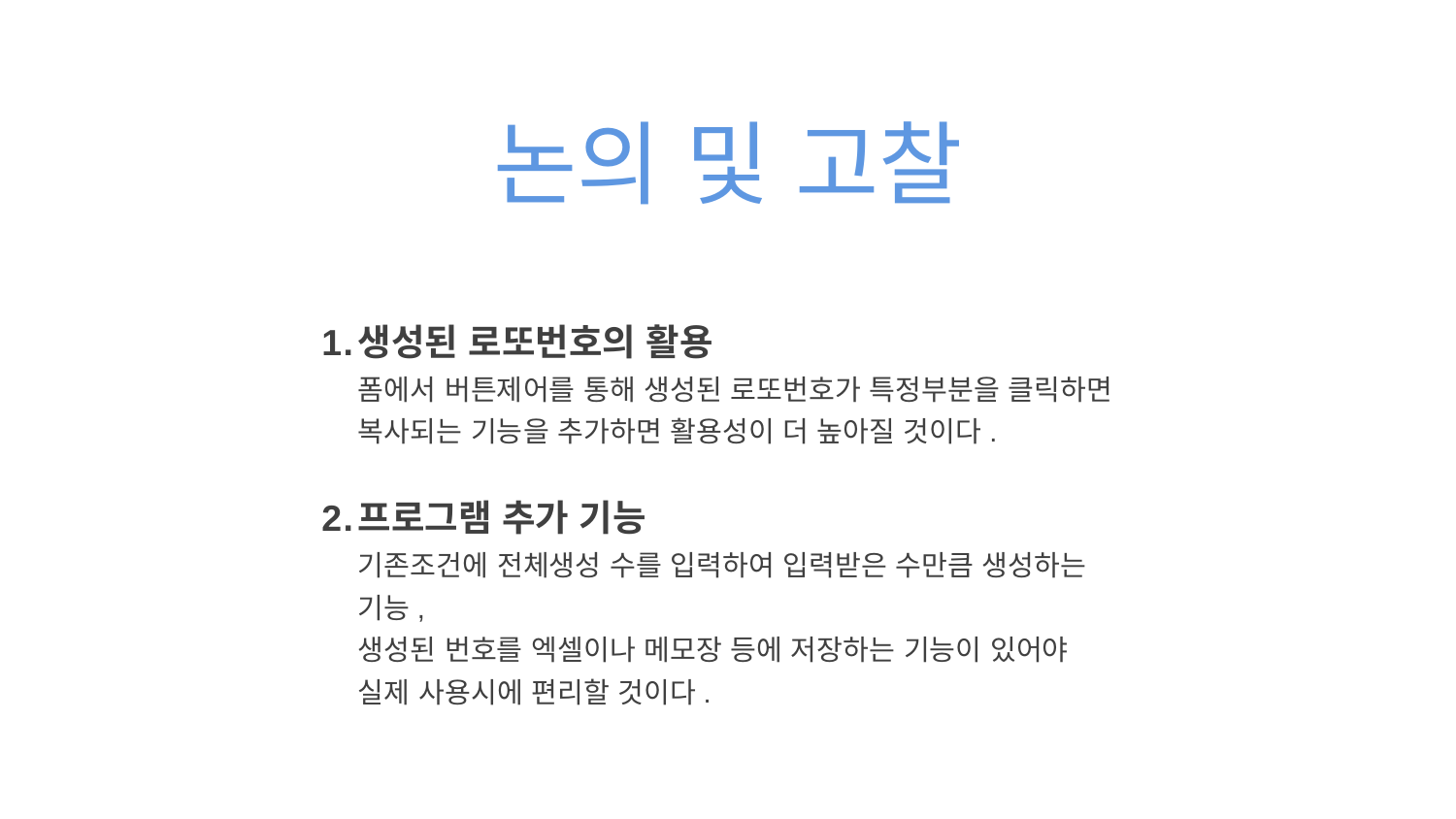

논의 및 고찰
생성된 로또번호의 활용
폼에서 버튼제어를 통해 생성된 로또번호가 특정부분을 클릭하면
복사되는 기능을 추가하면 활용성이 더 높아질 것이다.
프로그램 추가 기능
기존조건에 전체생성 수를 입력하여 입력받은 수만큼 생성하는 기능,
생성된 번호를 엑셀이나 메모장 등에 저장하는 기능이 있어야
실제 사용시에 편리할 것이다.